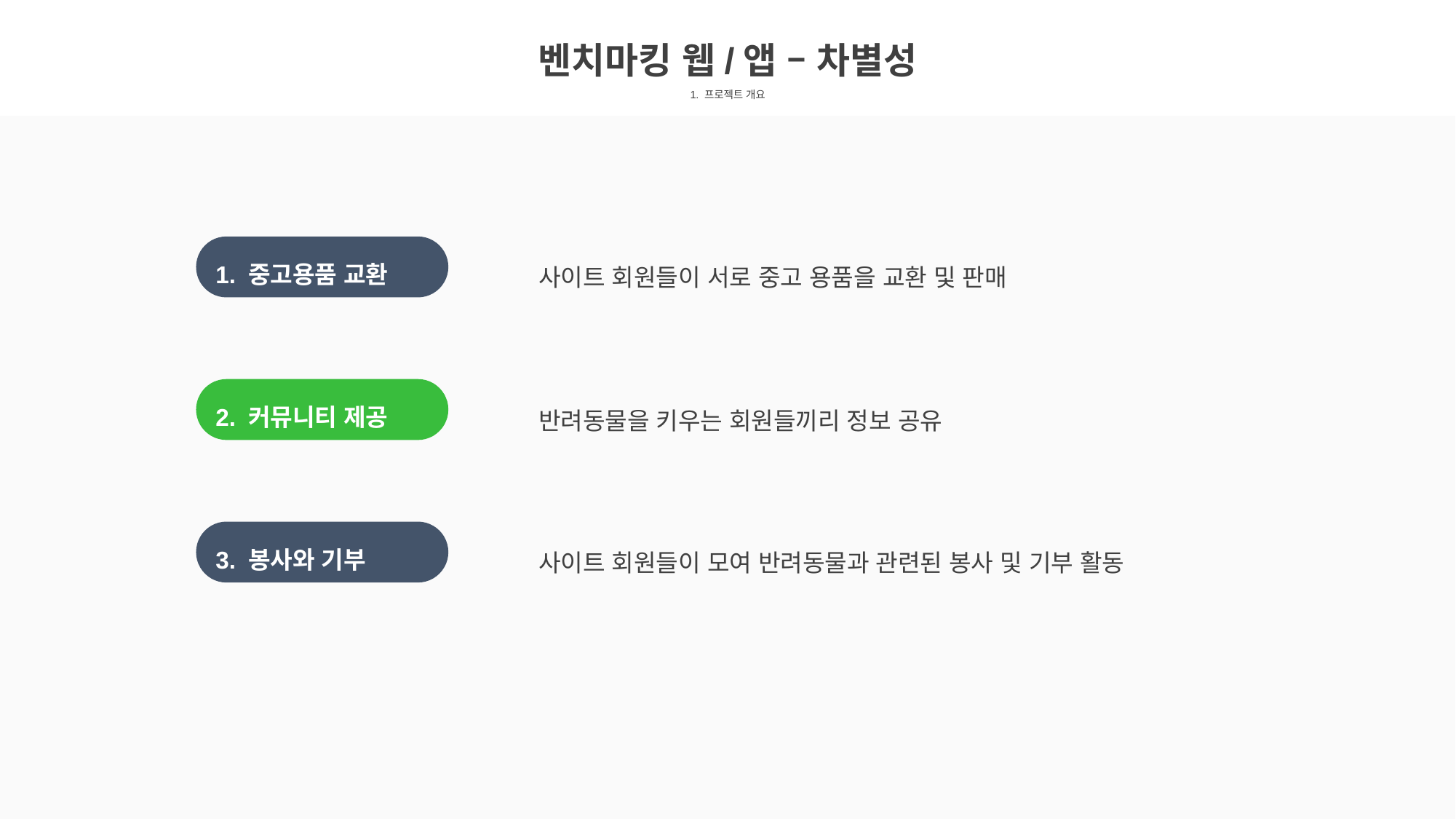

벤치마킹 웹/앱 – 차별성
1. 프로젝트 개요
1. 중고용품 교환
사이트 회원들이 서로 중고 용품을 교환 및 판매
2. 커뮤니티 제공
반려동물을 키우는 회원들끼리 정보 공유
3. 봉사와 기부
사이트 회원들이 모여 반려동물과 관련된 봉사 및 기부 활동